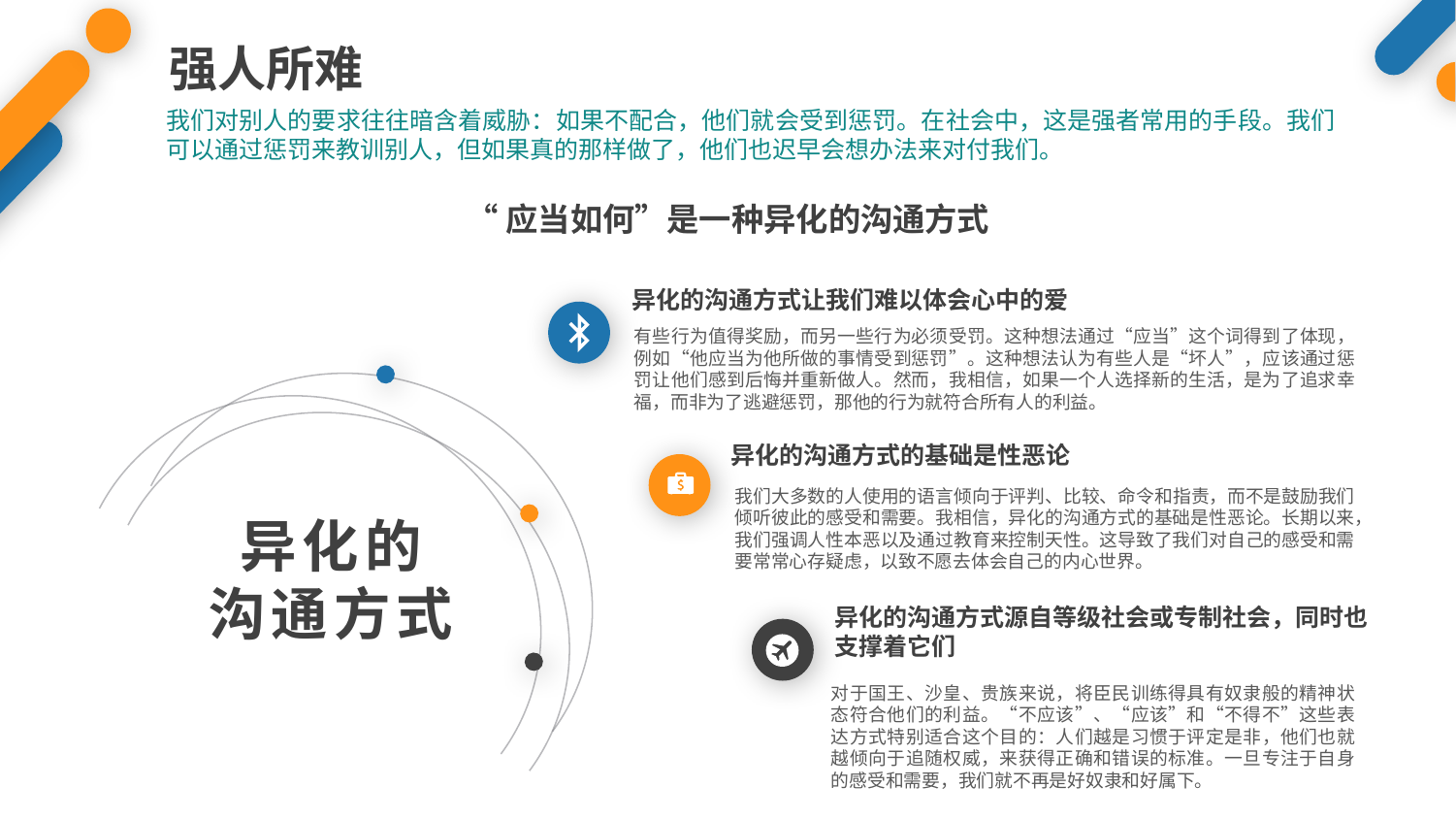

强人所难
我们对别人的要求往往暗含着威胁：如果不配合，他们就会受到惩罚。在社会中，这是强者常用的手段。我们可以通过惩罚来教训别人，但如果真的那样做了，他们也迟早会想办法来对付我们。
“应当如何”是一种异化的沟通方式
异化的沟通方式让我们难以体会心中的爱
有些行为值得奖励，而另一些行为必须受罚。这种想法通过“应当”这个词得到了体现，例如“他应当为他所做的事情受到惩罚”。这种想法认为有些人是“坏人”，应该通过惩罚让他们感到后悔并重新做人。然而，我相信，如果一个人选择新的生活，是为了追求幸福，而非为了逃避惩罚，那他的行为就符合所有人的利益。

异化的沟通方式的基础是性恶论

我们大多数的人使用的语言倾向于评判、比较、命令和指责，而不是鼓励我们倾听彼此的感受和需要。我相信，异化的沟通方式的基础是性恶论。长期以来，我们强调人性本恶以及通过教育来控制天性。这导致了我们对自己的感受和需要常常心存疑虑，以致不愿去体会自己的内心世界。
异化的
沟通方式

异化的沟通方式源自等级社会或专制社会，同时也支撑着它们

对于国王、沙皇、贵族来说，将臣民训练得具有奴隶般的精神状态符合他们的利益。“不应该”、“应该”和“不得不”这些表达方式特别适合这个目的：人们越是习惯于评定是非，他们也就越倾向于追随权威，来获得正确和错误的标准。一旦专注于自身的感受和需要，我们就不再是好奴隶和好属下。